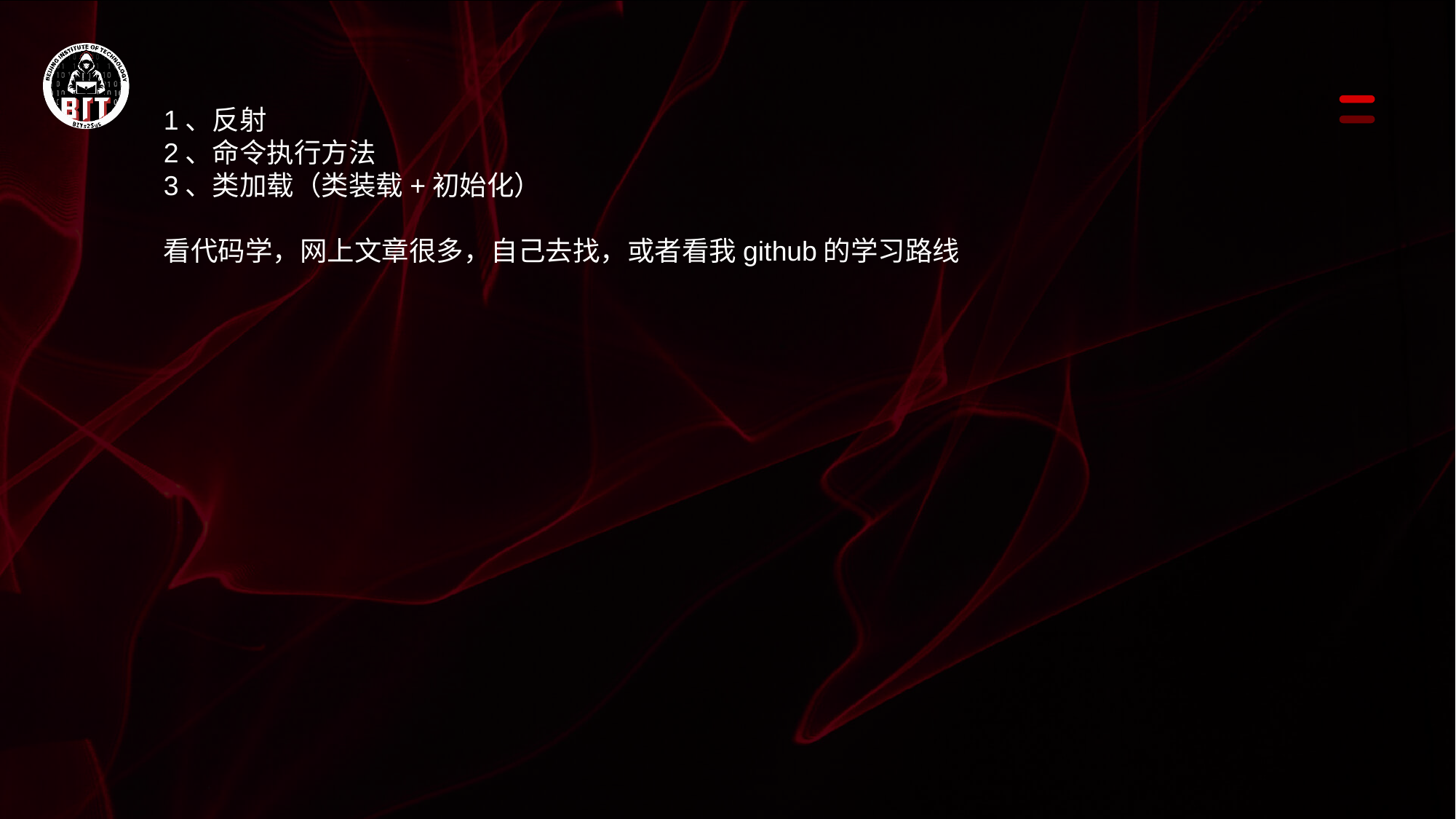

1、反射
2、命令执行方法
3、类加载（类装载+初始化）

看代码学，网上文章很多，自己去找，或者看我github的学习路线